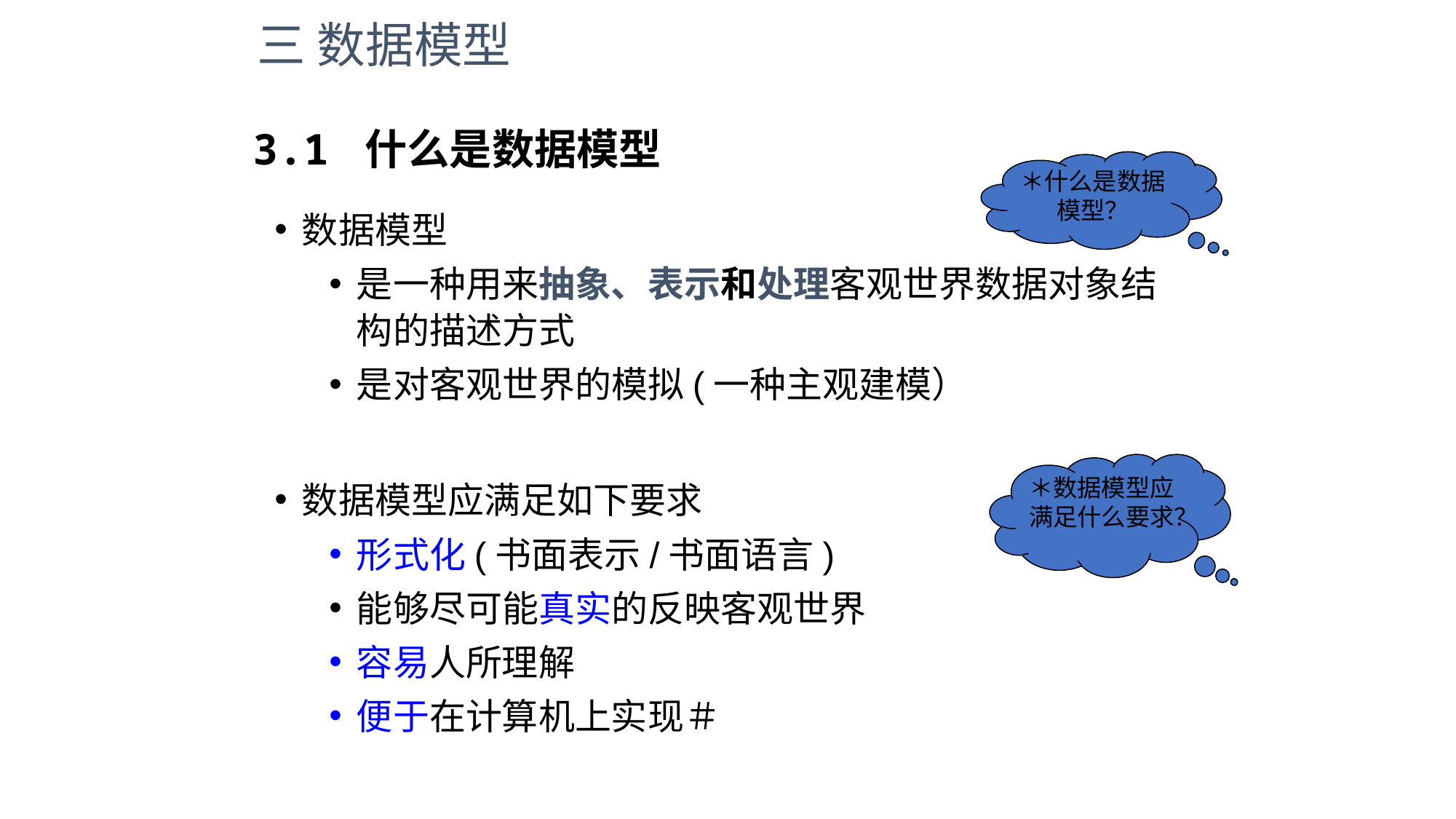

三 数据模型
# 3.1 什么是数据模型
＊什么是数据模型？
数据模型
是一种用来抽象、表示和处理客观世界数据对象结构的描述方式
是对客观世界的模拟(一种主观建模）

数据模型应满足如下要求
形式化(书面表示/书面语言)
能够尽可能真实的反映客观世界
容易人所理解
便于在计算机上实现＃
＊数据模型应满足什么要求？
3